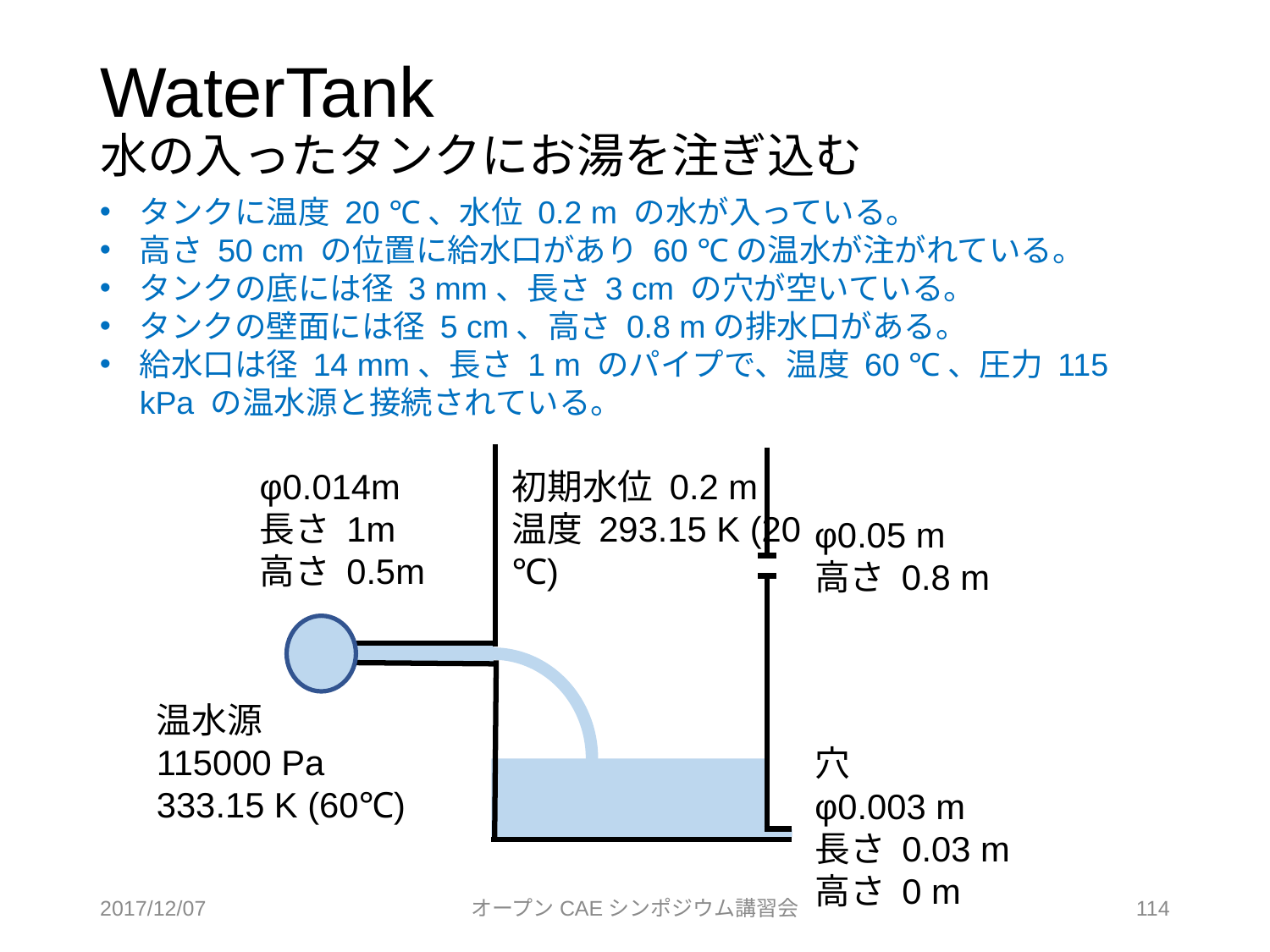

# WaterTank 水の入ったタンクにお湯を注ぎ込む
タンクに温度 20 ℃、水位 0.2 m の水が入っている。
高さ 50 cm の位置に給水口があり 60 ℃の温水が注がれている。
タンクの底には径 3 mm、長さ 3 cm の穴が空いている。
タンクの壁面には径 5 cm、高さ 0.8 mの排水口がある。
給水口は径 14 mm、長さ 1 m のパイプで、温度 60 ℃、圧力 115 kPa の温水源と接続されている。
φ0.014m
長さ 1m
高さ 0.5m
初期水位 0.2 m
温度 293.15 K (20 ℃)
φ0.05 m
高さ 0.8 m

温水源
115000 Pa
333.15 K (60℃)
穴
φ0.003 m
長さ 0.03 m
高さ 0 m

2017/12/07
オープンCAEシンポジウム講習会
114